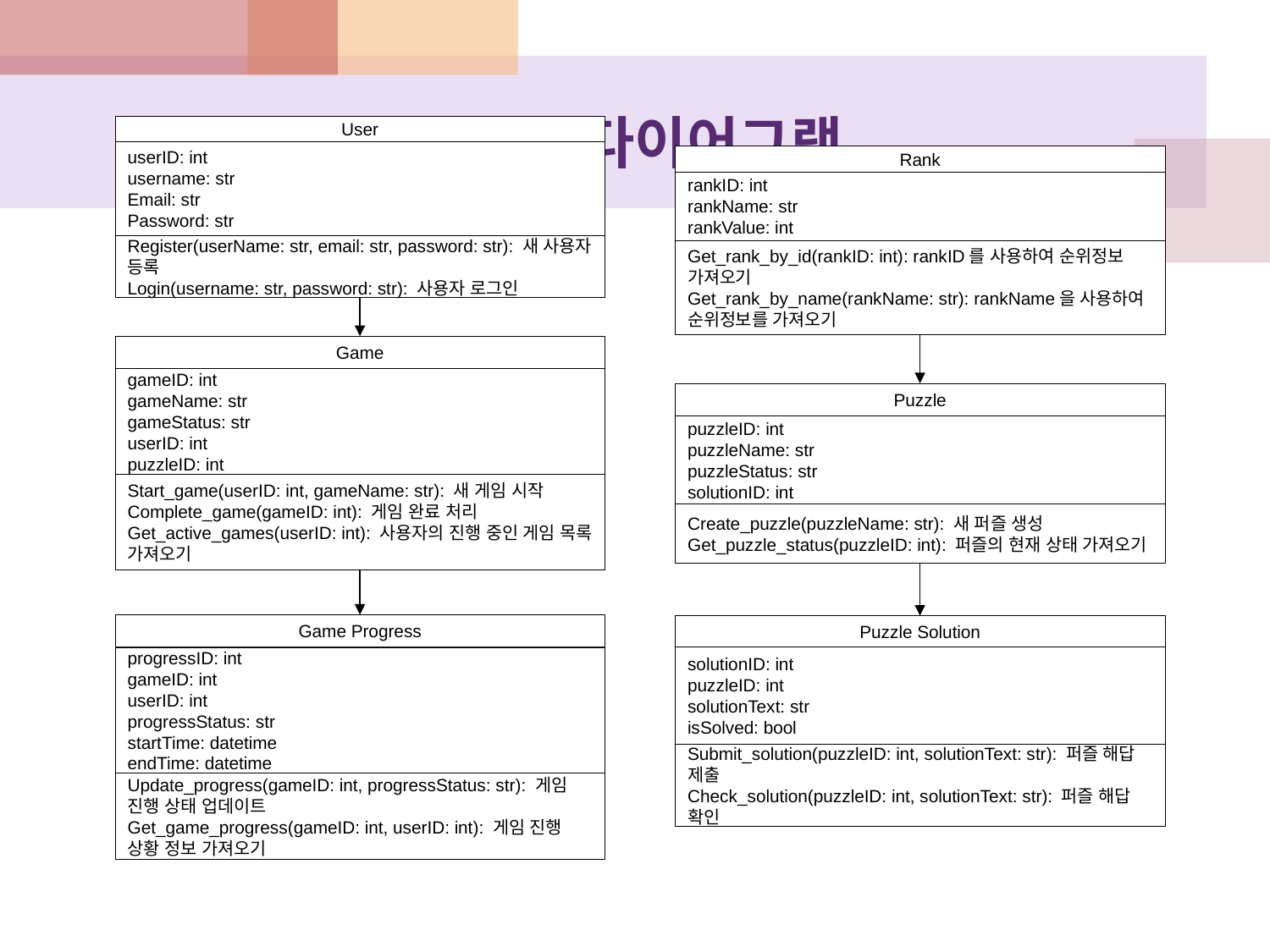

# 클래스다이어그램
User
userID: int
username: str
Email: str
Password: str
Register(userName: str, email: str, password: str): 새 사용자 등록
Login(username: str, password: str): 사용자 로그인
Rank
rankID: int
rankName: str
rankValue: int
Get_rank_by_id(rankID: int): rankID를 사용하여 순위정보 가져오기
Get_rank_by_name(rankName: str): rankName을 사용하여 순위정보를 가져오기
Game
gameID: int
gameName: str
gameStatus: str
userID: int
puzzleID: int
Start_game(userID: int, gameName: str): 새 게임 시작
Complete_game(gameID: int): 게임 완료 처리
Get_active_games(userID: int): 사용자의 진행 중인 게임 목록 가져오기
Puzzle
puzzleID: int
puzzleName: str
puzzleStatus: str
solutionID: int
Create_puzzle(puzzleName: str): 새 퍼즐 생성
Get_puzzle_status(puzzleID: int): 퍼즐의 현재 상태 가져오기
Game Progress
progressID: int
gameID: int
userID: int
progressStatus: str
startTime: datetime
endTime: datetime
Update_progress(gameID: int, progressStatus: str): 게임 진행 상태 업데이트
Get_game_progress(gameID: int, userID: int): 게임 진행 상황 정보 가져오기
Puzzle Solution
solutionID: int
puzzleID: int
solutionText: str
isSolved: bool
Submit_solution(puzzleID: int, solutionText: str): 퍼즐 해답 제출
Check_solution(puzzleID: int, solutionText: str): 퍼즐 해답 확인